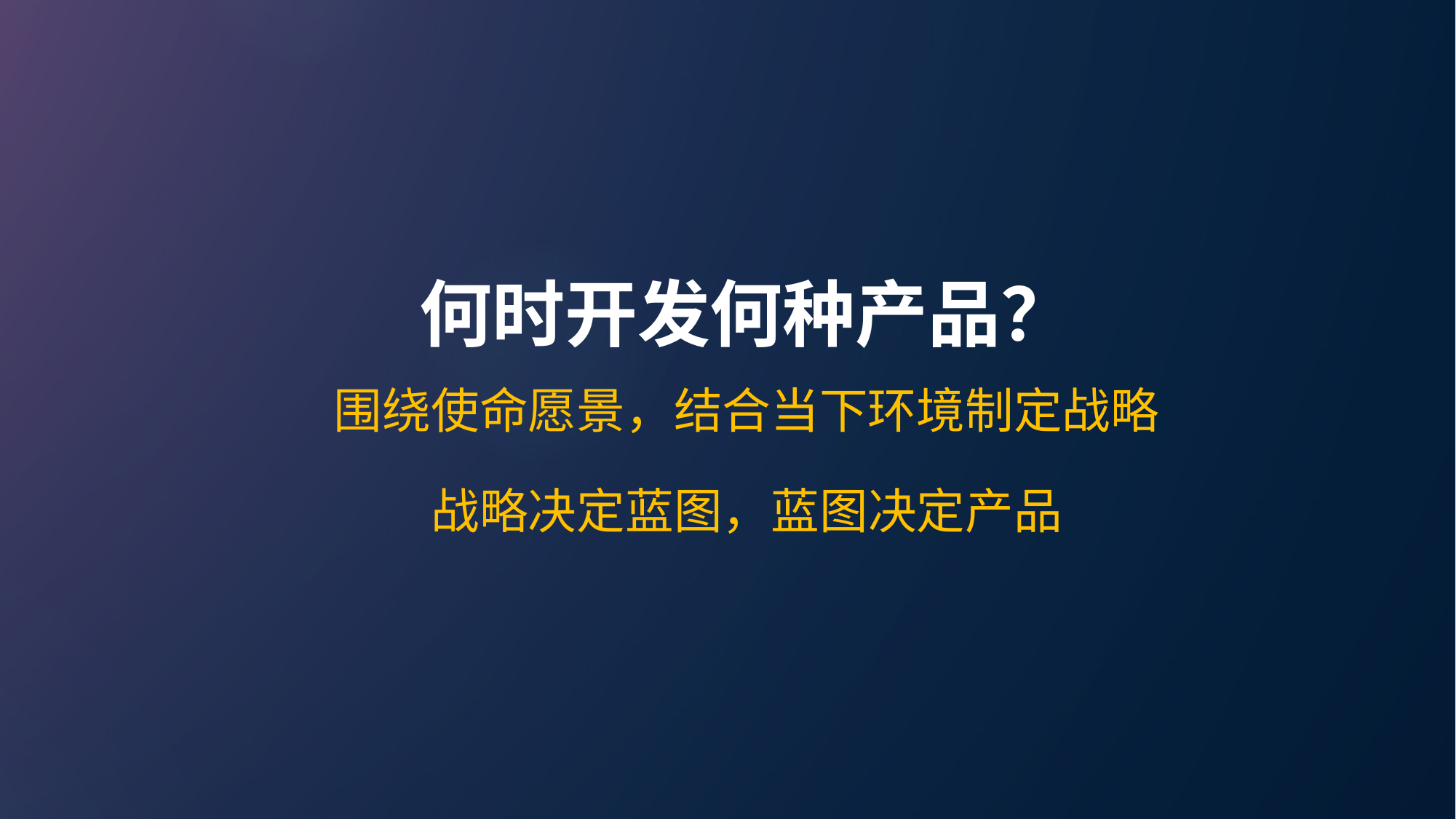

何时开发何种产品？
围绕使命愿景，结合当下环境制定战略
战略决定蓝图，蓝图决定产品